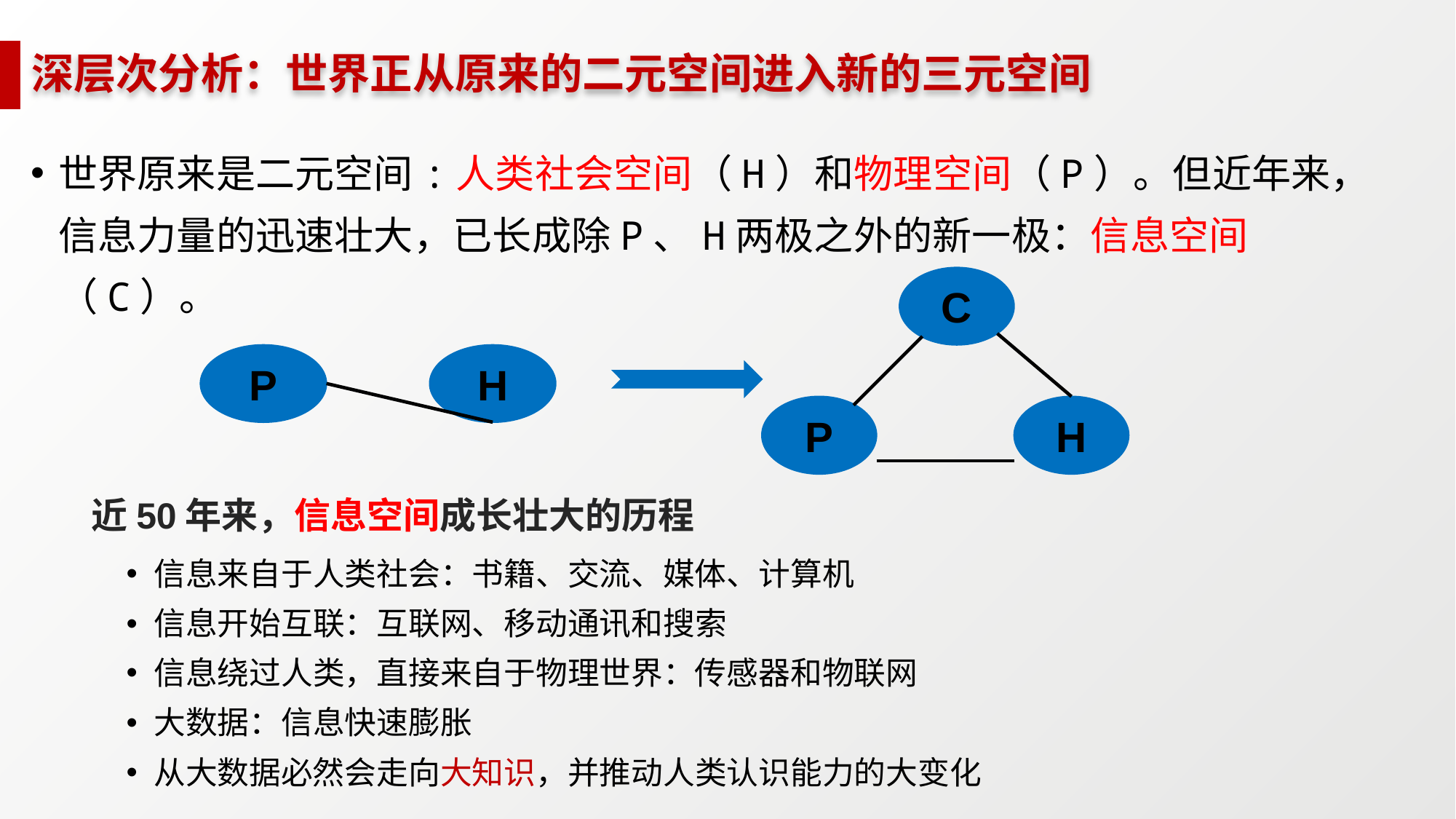

# 深层次分析：世界正从原来的二元空间进入新的三元空间
世界原来是二元空间:人类社会空间（H）和物理空间（P）。但近年来，信息力量的迅速壮大，已长成除P、H两极之外的新一极：信息空间（C）。

C
P
H

P
H
近50年来，信息空间成长壮大的历程

信息来自于人类社会：书籍、交流、媒体、计算机
信息开始互联：互联网、移动通讯和搜索
信息绕过人类，直接来自于物理世界：传感器和物联网
大数据：信息快速膨胀
从大数据必然会走向大知识，并推动人类认识能力的大变化